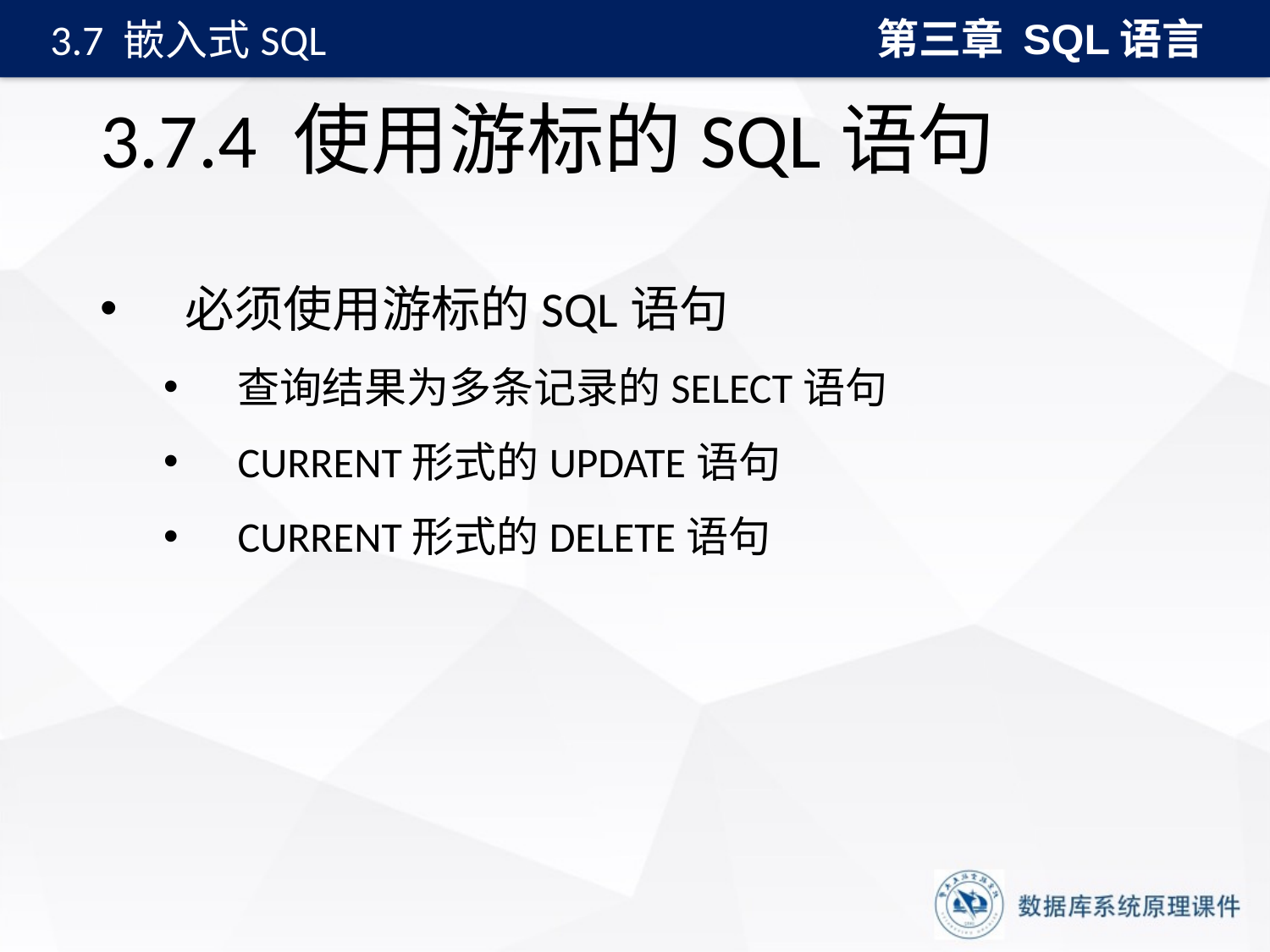

第三章 SQL语言
3.7 嵌入式SQL
# 3.7.4 使用游标的SQL语句
必须使用游标的SQL语句
查询结果为多条记录的SELECT语句
CURRENT形式的UPDATE语句
CURRENT形式的DELETE语句